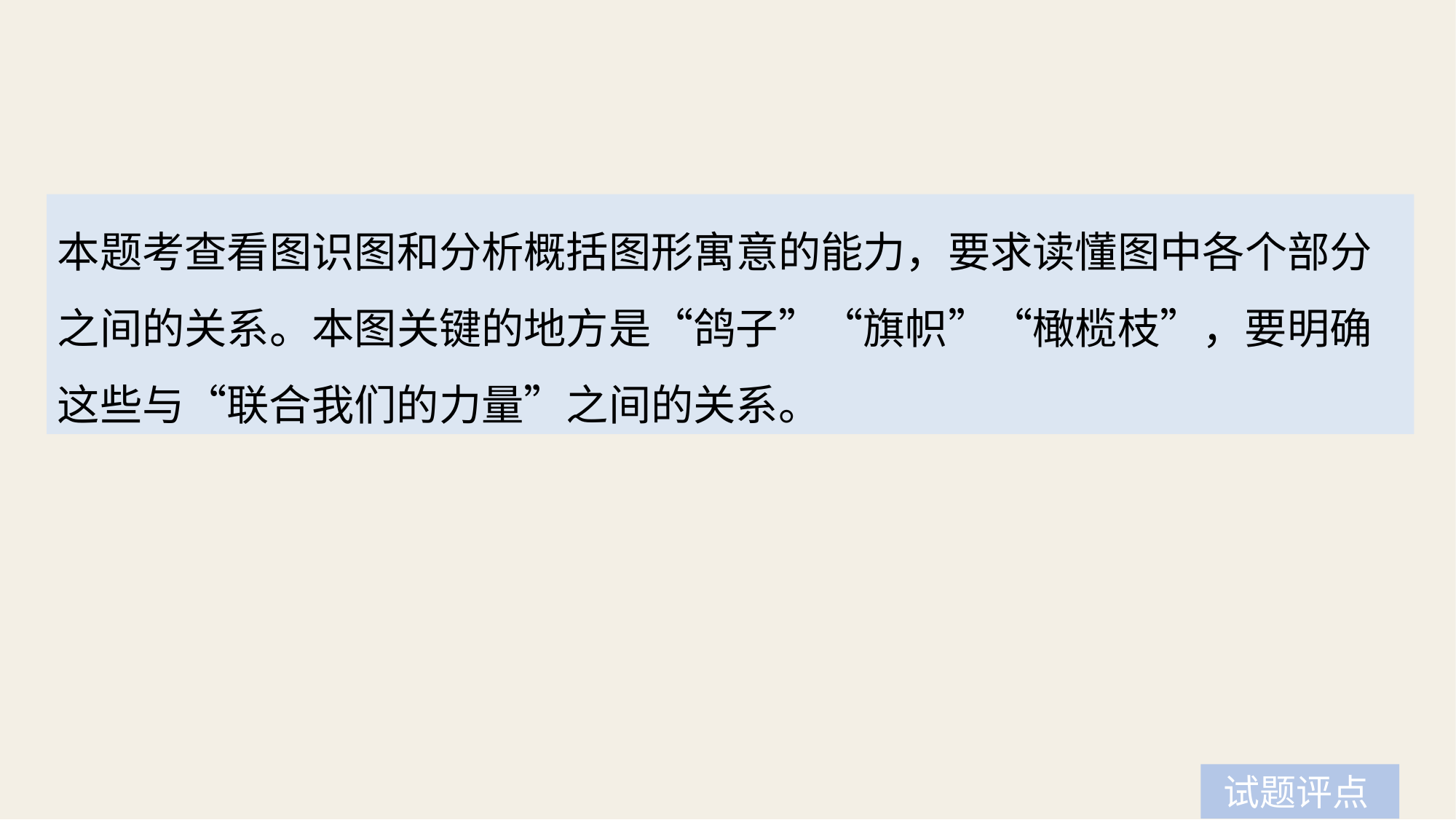

本题考查看图识图和分析概括图形寓意的能力，要求读懂图中各个部分之间的关系。本图关键的地方是“鸽子”“旗帜”“橄榄枝”，要明确这些与“联合我们的力量”之间的关系。
试题评点